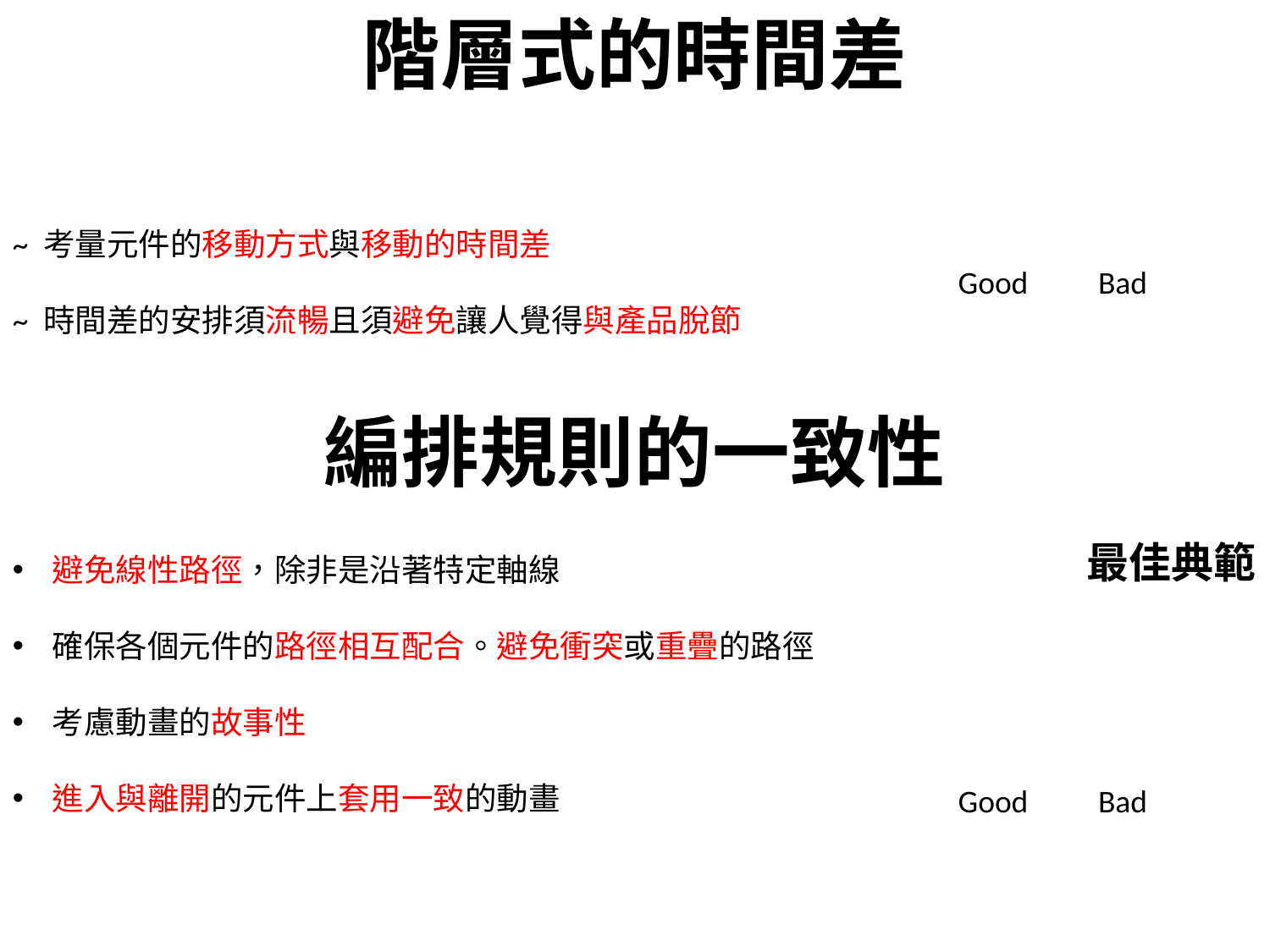

# 階層式的時間差
~ 考量元件的移動方式與移動的時間差

~ 時間差的安排須流暢且須避免讓人覺得與產品脫節
Good
Bad
編排規則的一致性
最佳典範
避免線性路徑，除非是沿著特定軸線

確保各個元件的路徑相互配合。避免衝突或重疊的路徑

考慮動畫的故事性

進入與離開的元件上套用一致的動畫
Good
Bad